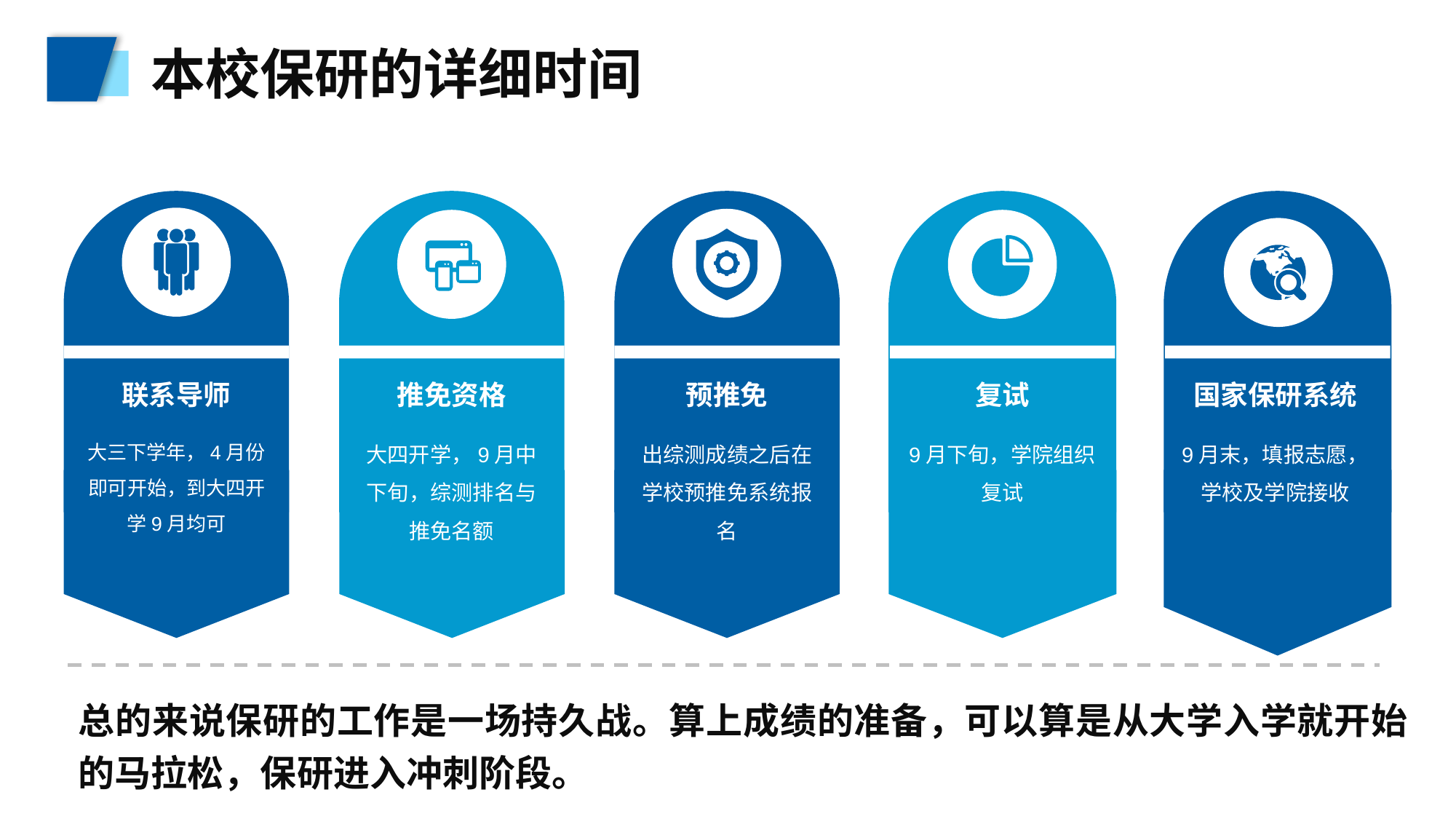

本校保研的详细时间

联系导师
大三下学年，4月份即可开始，到大四开学9月均可
推免资格
大四开学，9月中下旬，综测排名与推免名额
预推免
出综测成绩之后在学校预推免系统报名
复试
9月下旬，学院组织复试
国家保研系统
9月末，填报志愿，学校及学院接收

总的来说保研的工作是一场持久战。算上成绩的准备，可以算是从大学入学就开始的马拉松，保研进入冲刺阶段。